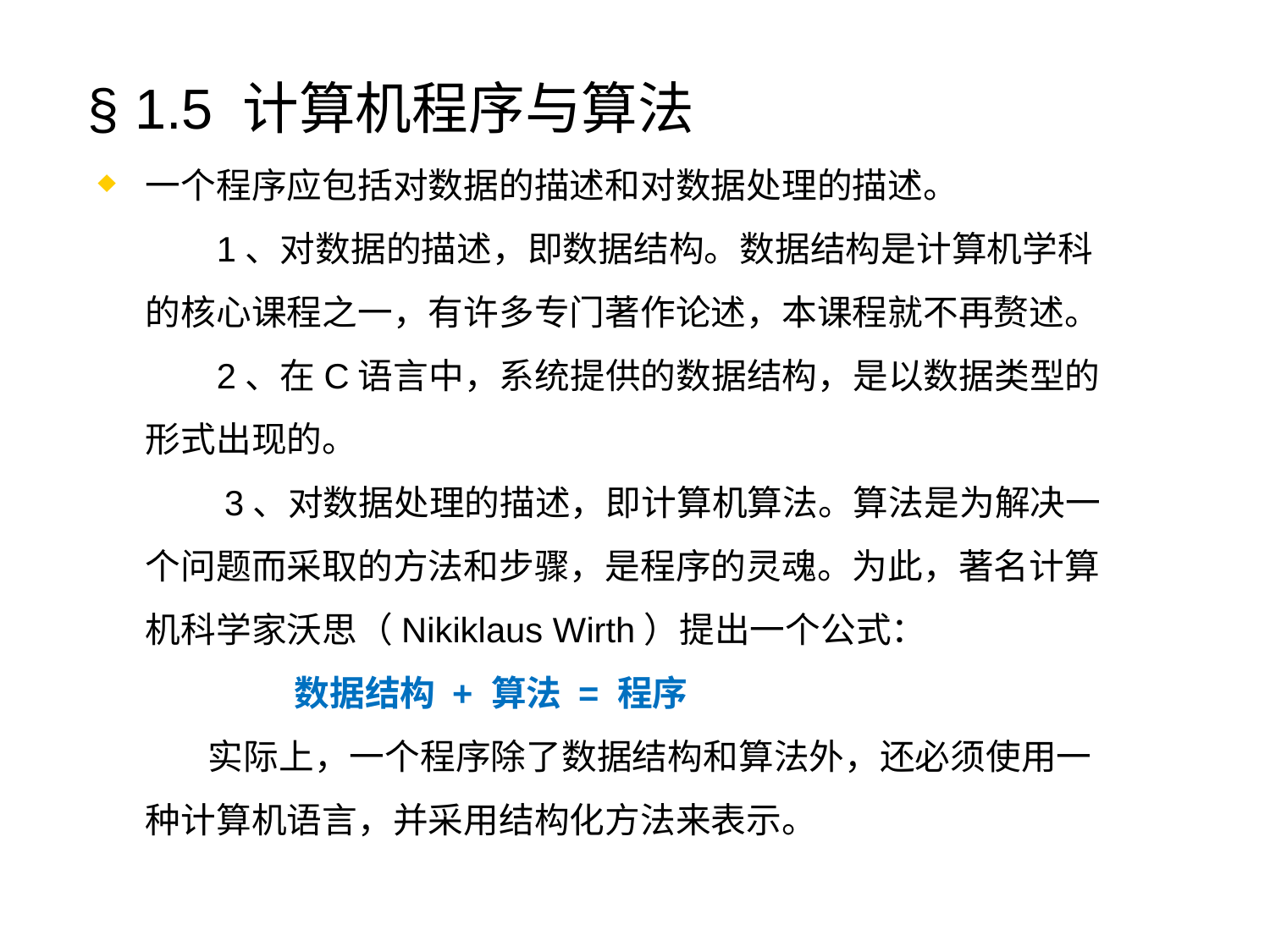

# § 1.5 计算机程序与算法
一个程序应包括对数据的描述和对数据处理的描述。
        1、对数据的描述，即数据结构。数据结构是计算机学科的核心课程之一，有许多专门著作论述，本课程就不再赘述。
        2、在C语言中，系统提供的数据结构，是以数据类型的形式出现的。
         3、对数据处理的描述，即计算机算法。算法是为解决一个问题而采取的方法和步骤，是程序的灵魂。为此，著名计算机科学家沃思（Nikiklaus Wirth）提出一个公式：
                   数据结构 + 算法 = 程序
        实际上，一个程序除了数据结构和算法外，还必须使用一种计算机语言，并采用结构化方法来表示。